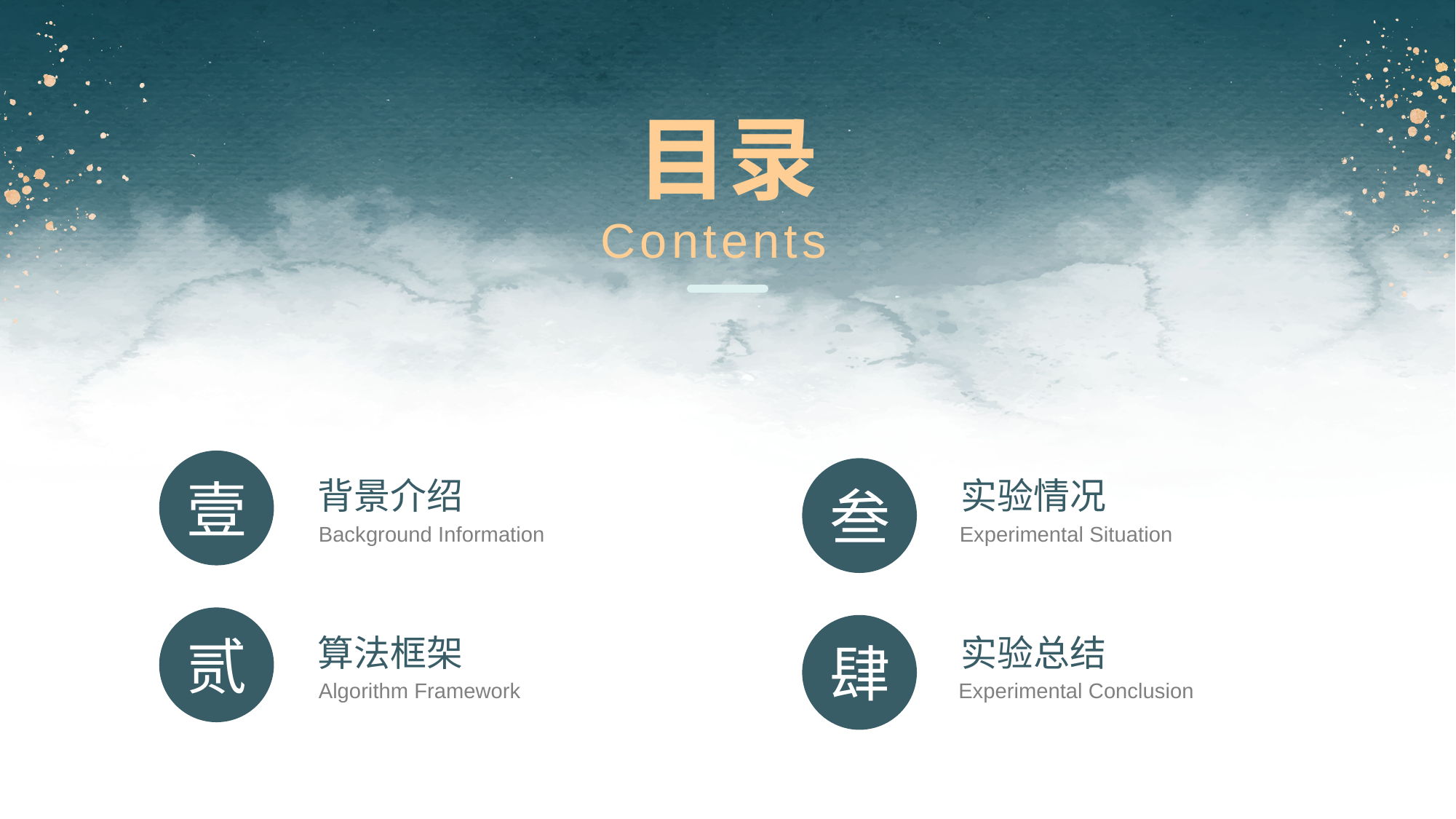

目录
Contents
壹
叁
背景介绍
实验情况
Background Information
Experimental Situation
贰
肆
算法框架
实验总结
Algorithm Framework
Experimental Conclusion